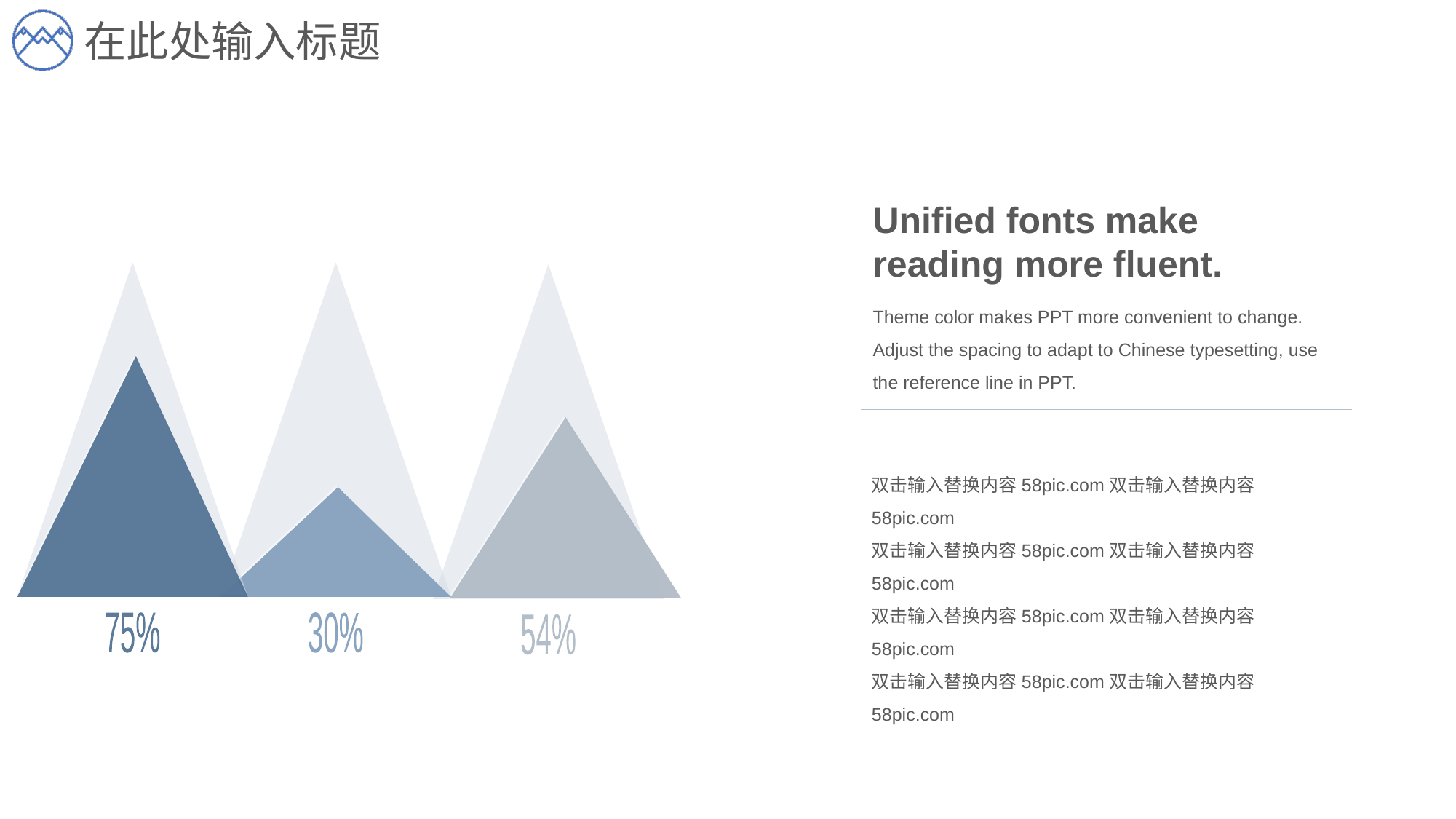

在此处输入标题

Unified fonts make
reading more fluent.
Theme color makes PPT more convenient to change.
Adjust the spacing to adapt to Chinese typesetting, use the reference line in PPT.

双击输入替换内容58pic.com双击输入替换内容58pic.com
双击输入替换内容58pic.com双击输入替换内容58pic.com
双击输入替换内容58pic.com双击输入替换内容58pic.com
双击输入替换内容58pic.com双击输入替换内容58pic.com

75%
30%
54%